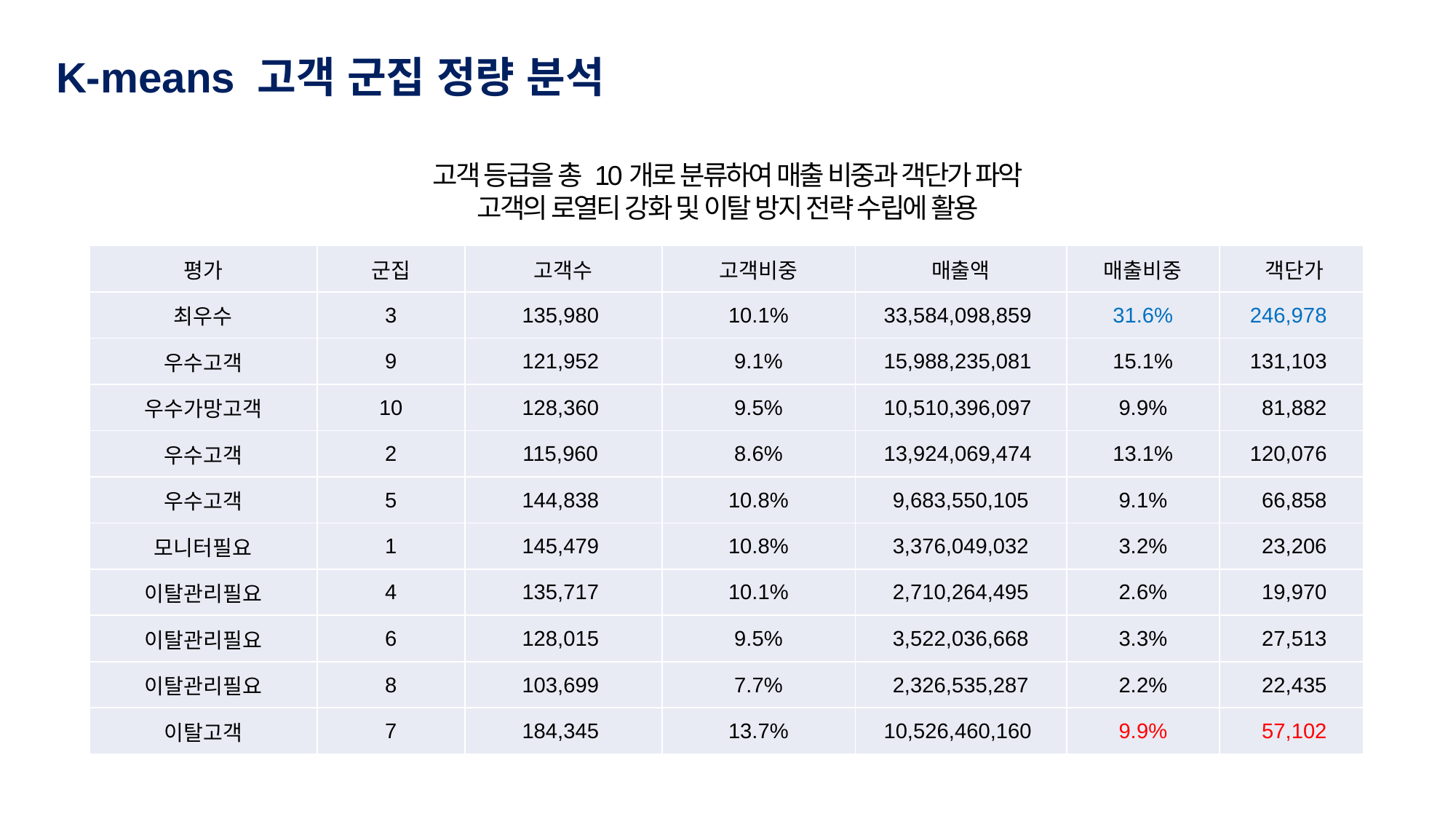

K-means 고객 군집 정량 분석
고객 등급을 총 10개로 분류하여 매출 비중과 객단가 파악
고객의 로열티 강화 및 이탈 방지 전략 수립에 활용
| 평가 | 군집 | 고객수 | 고객비중 | 매출액 | 매출비중 | 객단가 |
| --- | --- | --- | --- | --- | --- | --- |
| 최우수 | 3 | 135,980 | 10.1% | 33,584,098,859 | 31.6% | 246,978 |
| 우수고객 | 9 | 121,952 | 9.1% | 15,988,235,081 | 15.1% | 131,103 |
| 우수가망고객 | 10 | 128,360 | 9.5% | 10,510,396,097 | 9.9% | 81,882 |
| 우수고객 | 2 | 115,960 | 8.6% | 13,924,069,474 | 13.1% | 120,076 |
| 우수고객 | 5 | 144,838 | 10.8% | 9,683,550,105 | 9.1% | 66,858 |
| 모니터필요 | 1 | 145,479 | 10.8% | 3,376,049,032 | 3.2% | 23,206 |
| 이탈관리필요 | 4 | 135,717 | 10.1% | 2,710,264,495 | 2.6% | 19,970 |
| 이탈관리필요 | 6 | 128,015 | 9.5% | 3,522,036,668 | 3.3% | 27,513 |
| 이탈관리필요 | 8 | 103,699 | 7.7% | 2,326,535,287 | 2.2% | 22,435 |
| 이탈고객 | 7 | 184,345 | 13.7% | 10,526,460,160 | 9.9% | 57,102 |